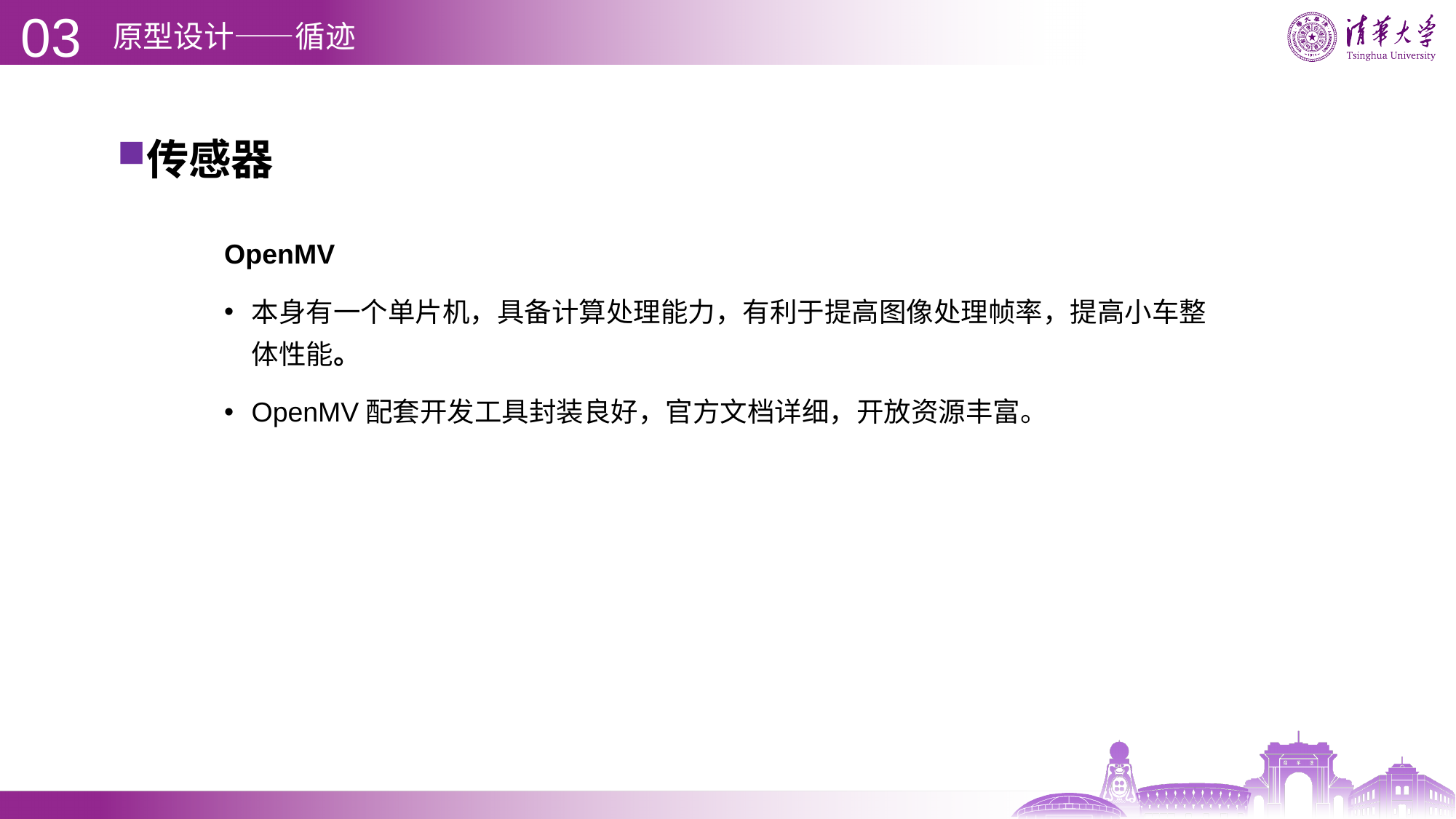

03
# 原型设计——循迹
传感器
OpenMV
本身有一个单片机，具备计算处理能力，有利于提高图像处理帧率，提高小车整体性能。
OpenMV配套开发工具封装良好，官方文档详细，开放资源丰富。